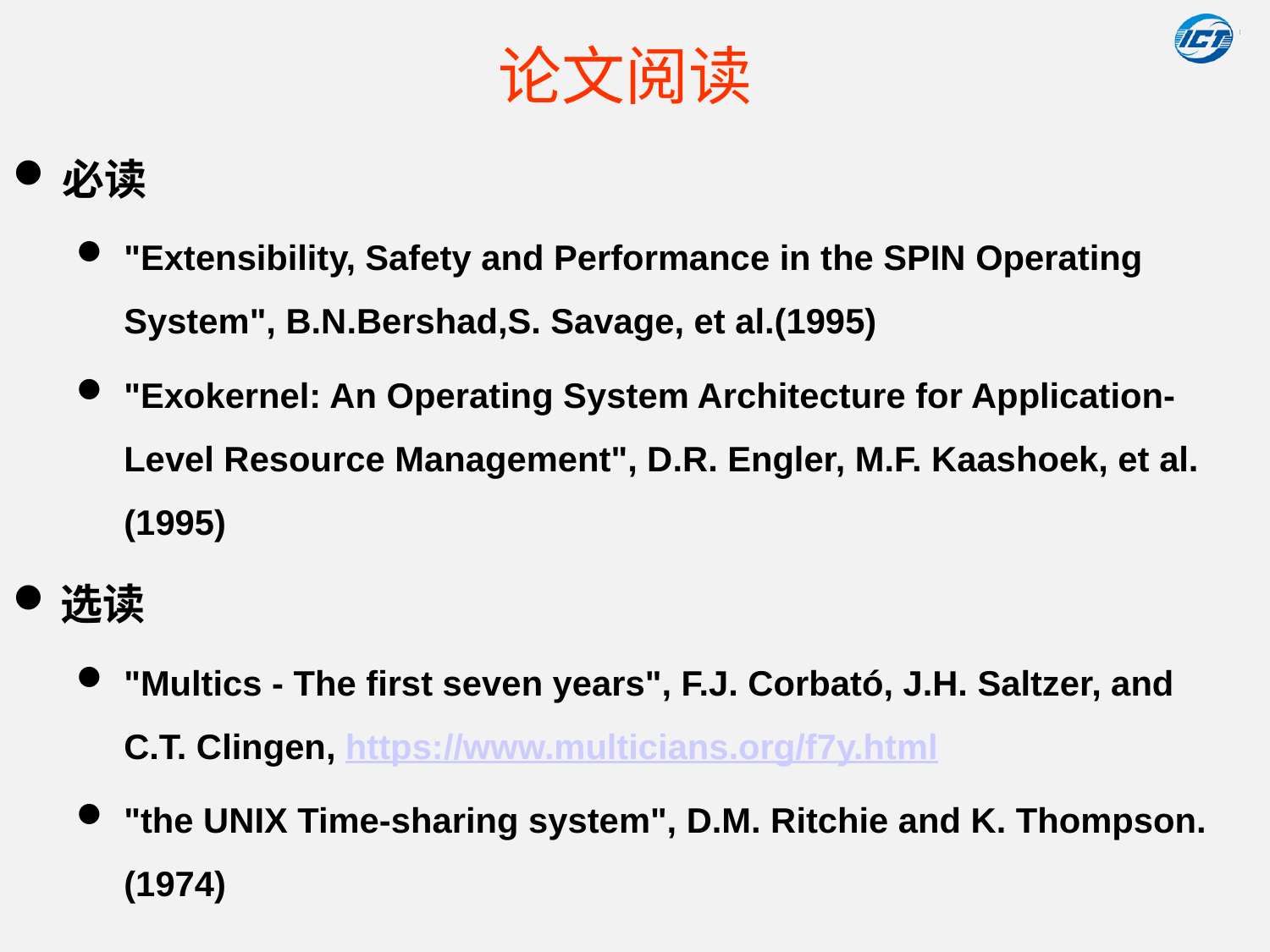

# 论文阅读
必读
"Extensibility, Safety and Performance in the SPIN Operating System", B.N.Bershad,S. Savage, et al.(1995)
"Exokernel: An Operating System Architecture for Application-Level Resource Management", D.R. Engler, M.F. Kaashoek, et al.(1995)
选读
"Multics - The first seven years", F.J. Corbató, J.H. Saltzer, and C.T. Clingen, https://www.multicians.org/f7y.html
"the UNIX Time-sharing system", D.M. Ritchie and K. Thompson. (1974)